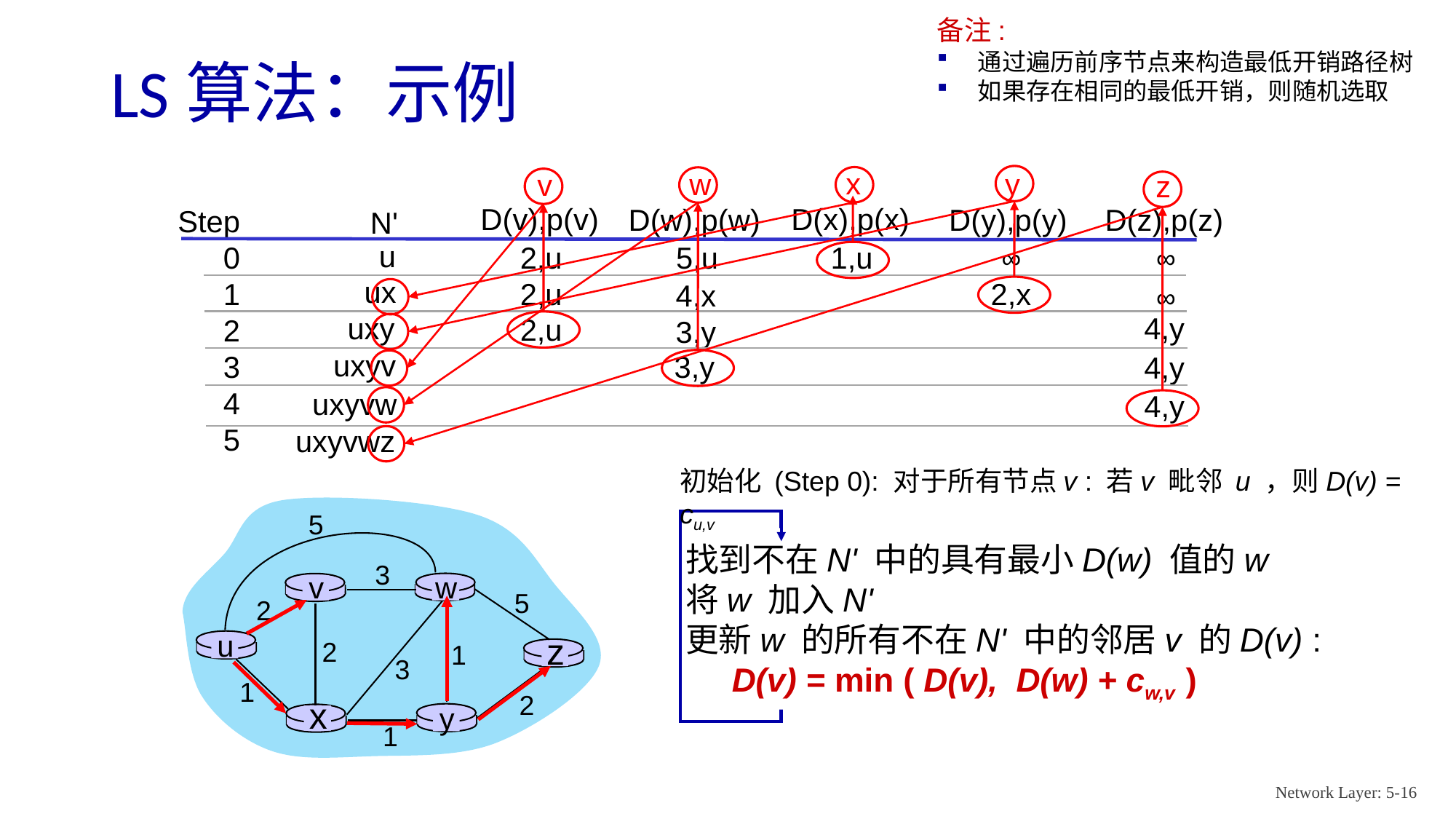

备注:
通过遍历前序节点来构造最低开销路径树
如果存在相同的最低开销，则随机选取
# LS算法：示例
x
w
y
v
z

D(x),p(x)
D(v),p(v)
D(w),p(w)
D(y),p(y)
D(z),p(z)
Step
0
1
2
3
4
5
N'
u
5,u
1,u
2,u
∞
∞

ux
2,u
2,x
4,x
∞
uxy
4,y
2,u
3,y
uxyv
3,y
4,y
uxyvw
4,y
uxyvwz
初始化 (Step 0): 对于所有节点v : 若v 毗邻 u ，则D(v) = cu,v

5

3
v

w

5

2

u

z

2

1

3

1
2
x

y

1

找到不在N' 中的具有最小D(w) 值的w
将w 加入N'
更新w 的所有不在N' 中的邻居v 的D(v) :
     D(v) = min ( D(v),  D(w) + cw,v  )
Network Layer: 5-16